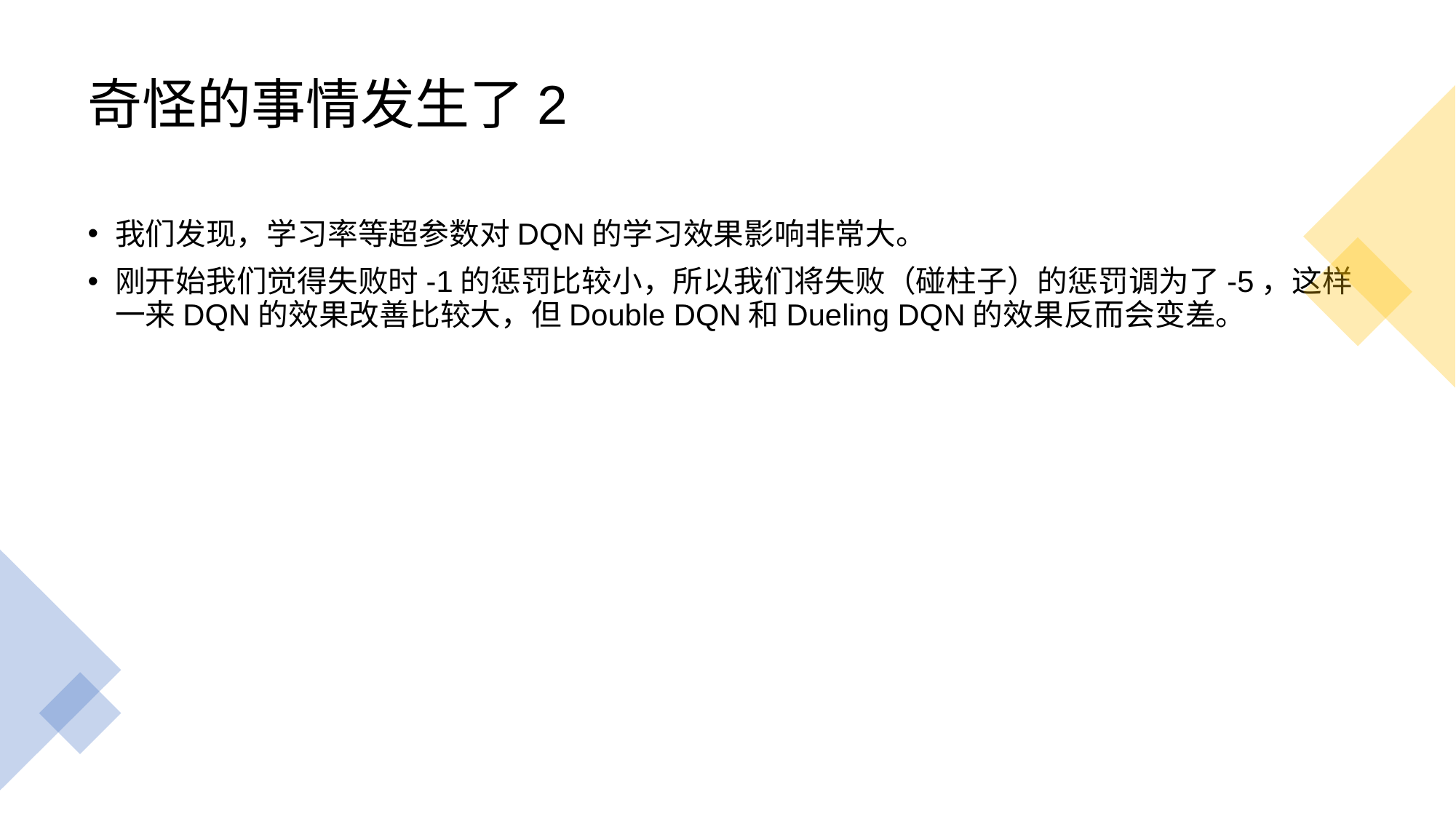

# 奇怪的事情发生了2

我们发现，学习率等超参数对DQN的学习效果影响非常大。
刚开始我们觉得失败时-1的惩罚比较小，所以我们将失败（碰柱子）的惩罚调为了-5，这样一来DQN的效果改善比较大，但Double DQN和Dueling DQN的效果反而会变差。